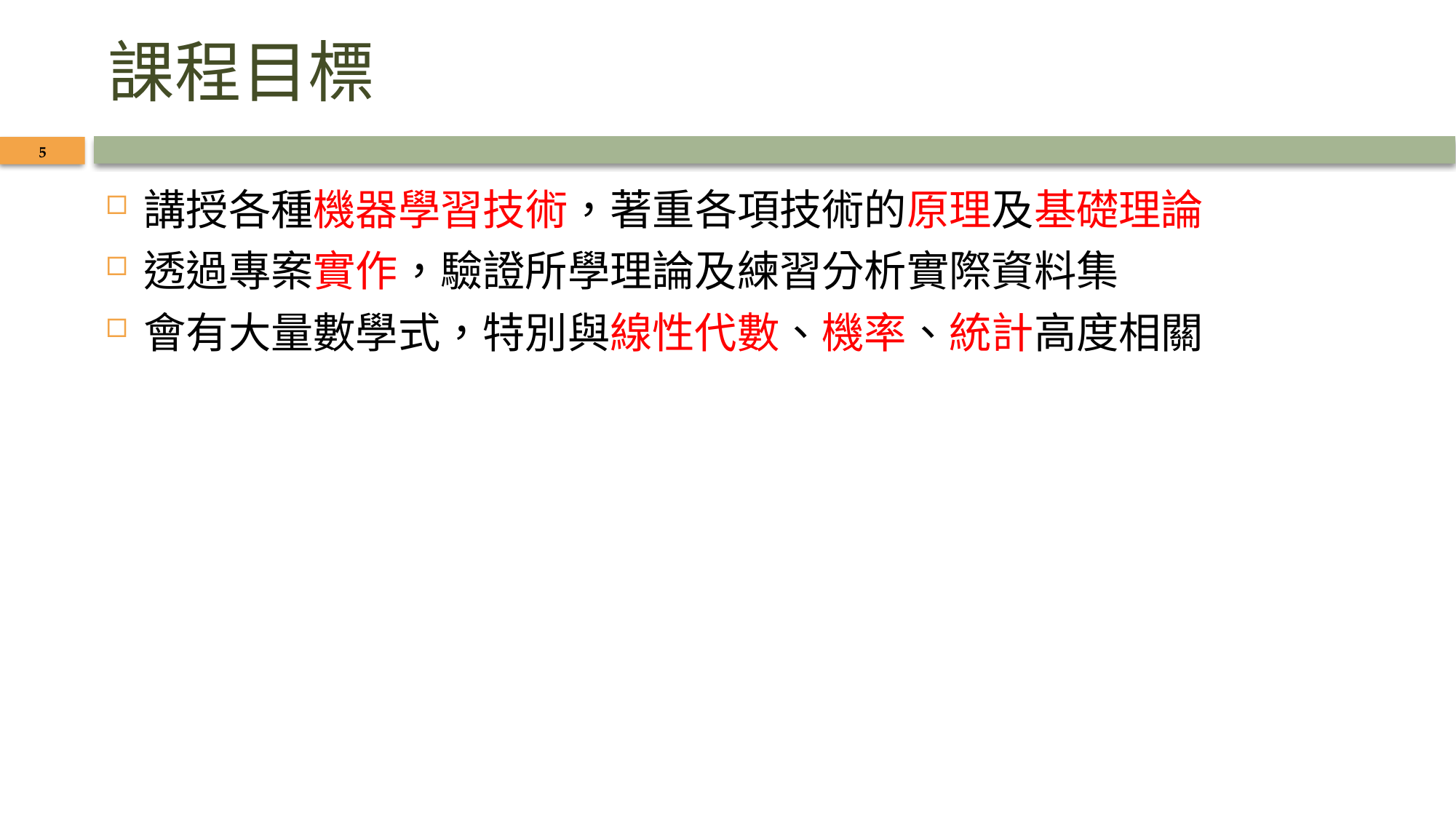

# 課程目標
5
講授各種機器學習技術，著重各項技術的原理及基礎理論
透過專案實作，驗證所學理論及練習分析實際資料集
會有大量數學式，特別與線性代數、機率、統計高度相關